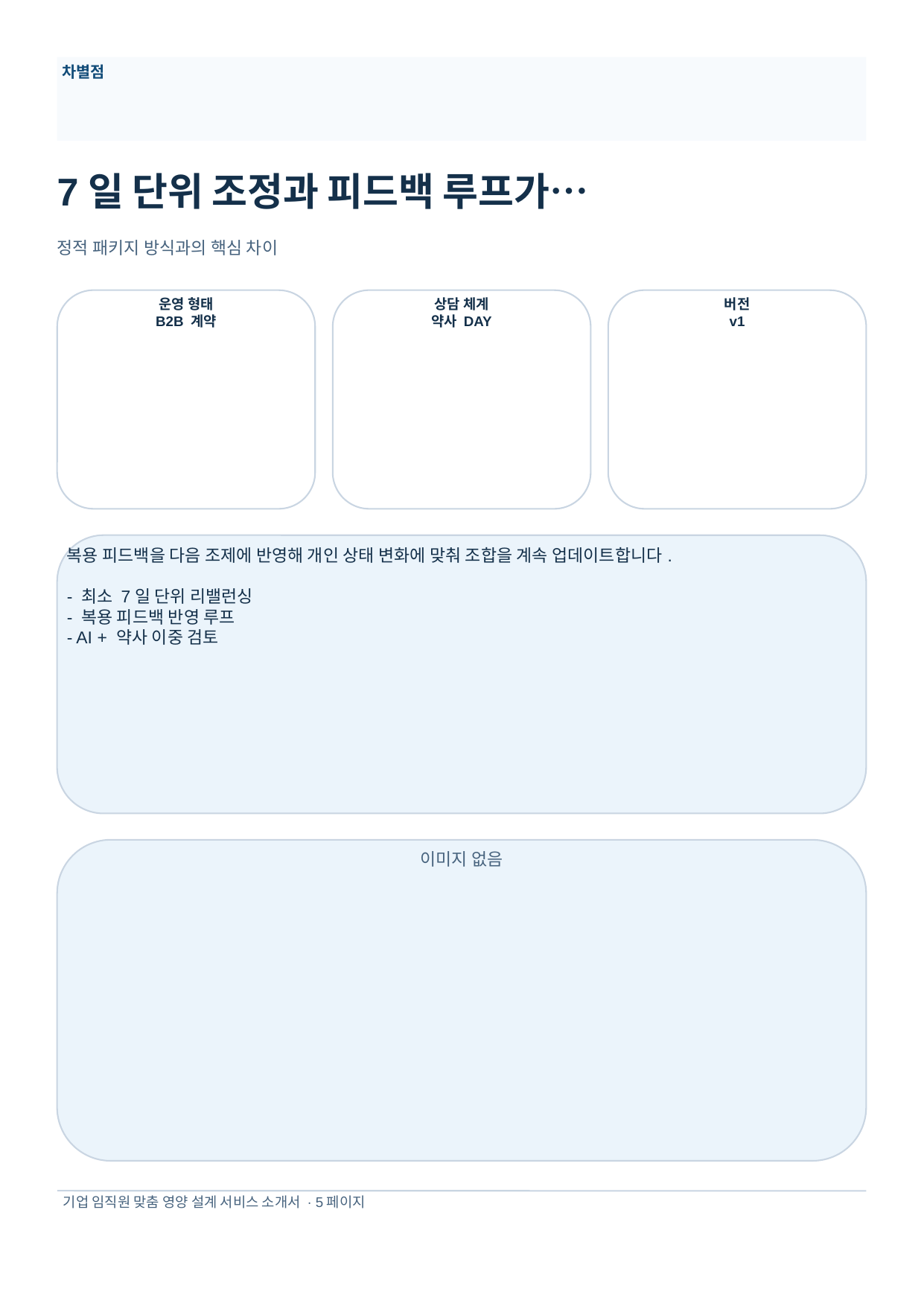

차별점
7일 단위 조정과 피드백 루프가…
정적 패키지 방식과의 핵심 차이

운영 형태
B2B 계약
상담 체계
약사 DAY
버전
v1

복용 피드백을 다음 조제에 반영해 개인 상태 변화에 맞춰 조합을 계속 업데이트합니다.

- 최소 7일 단위 리밸런싱
- 복용 피드백 반영 루프
- AI + 약사 이중 검토

이미지 없음

기업 임직원 맞춤 영양 설계 서비스 소개서 · 5페이지